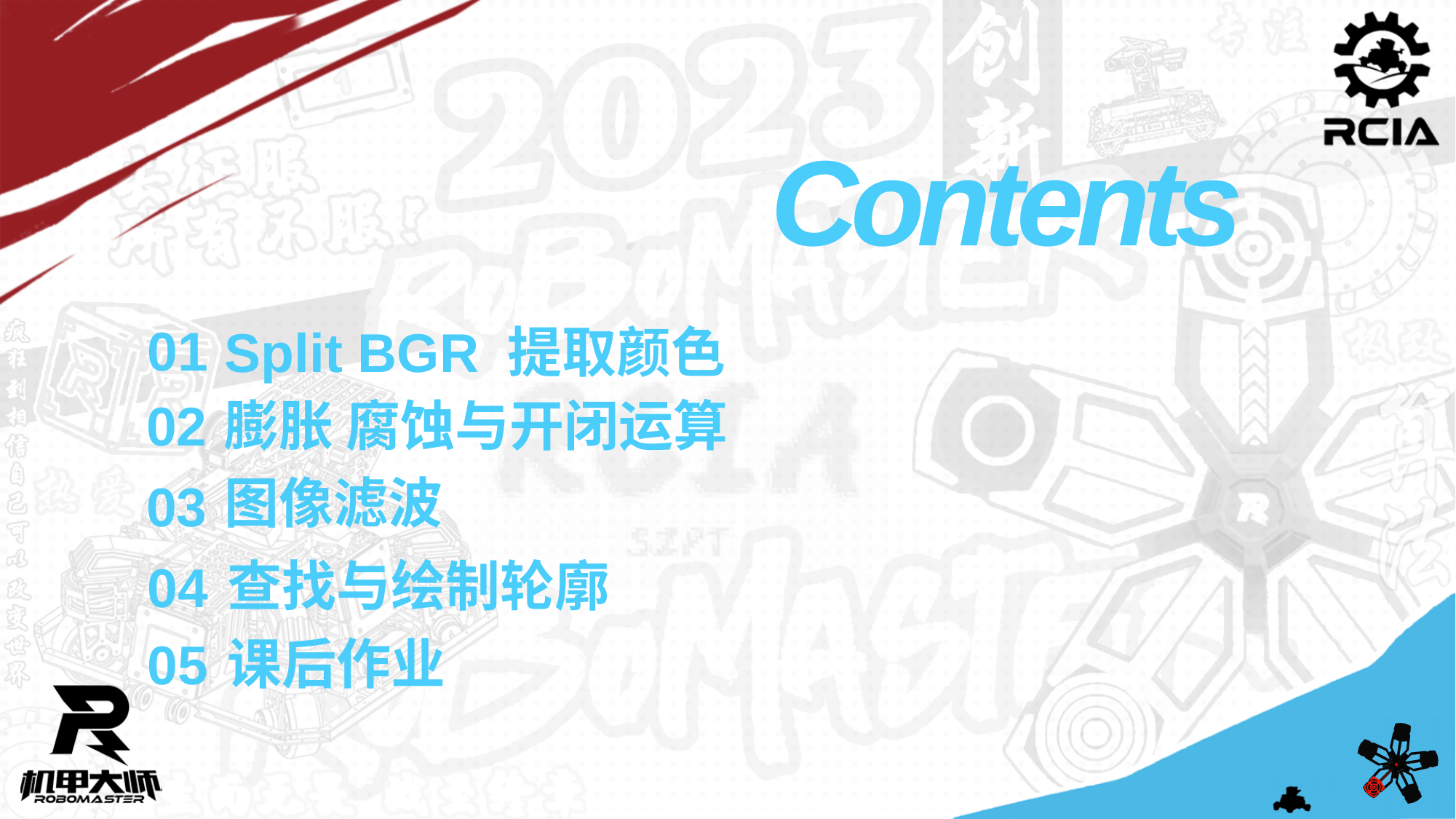

Contents
01
Split BGR 提取颜色

膨胀 腐蚀与开闭运算
02

图像滤波
03

查找与绘制轮廓
04

课后作业
05